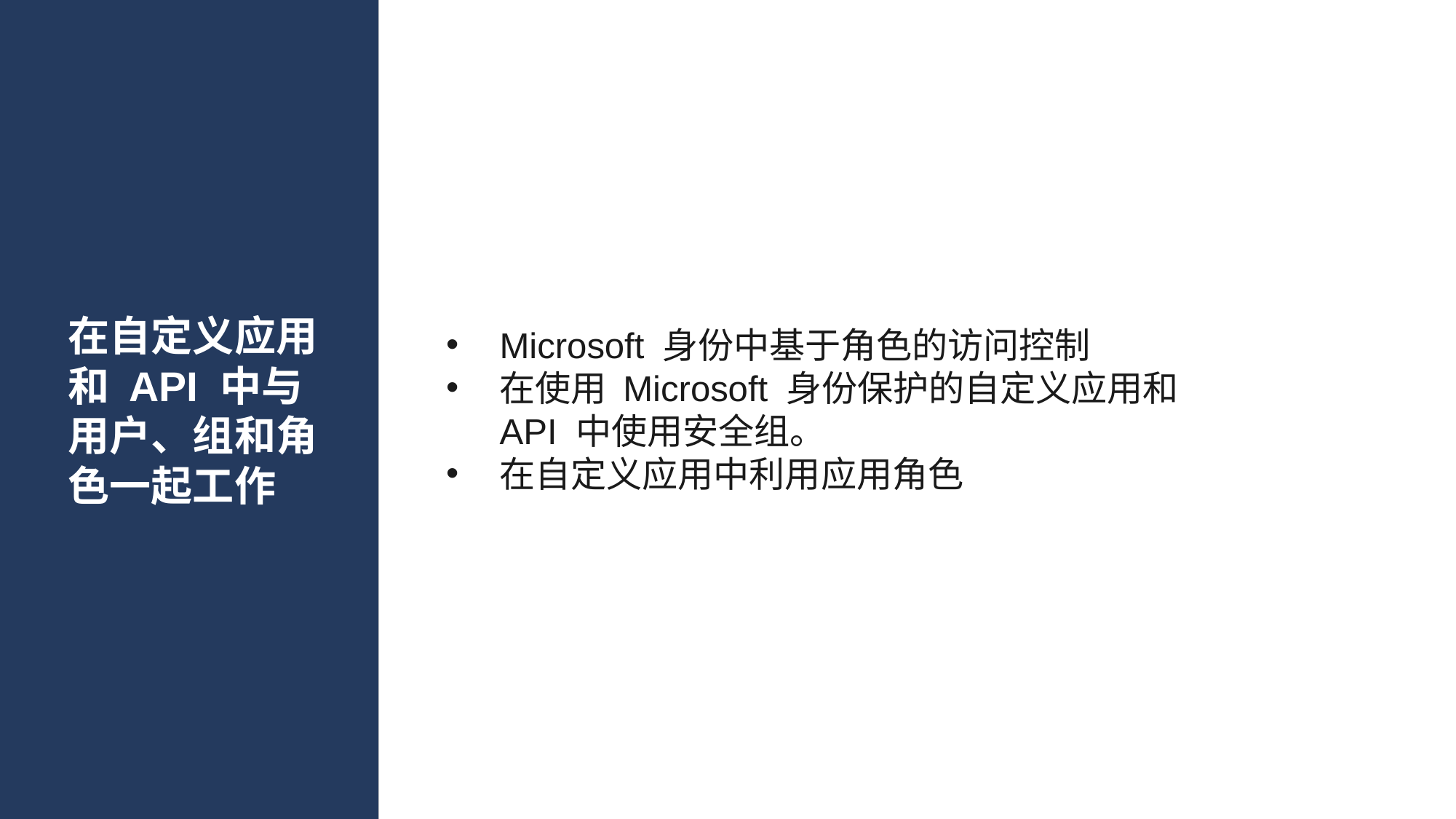

# 在自定义应用和 API 中与用户、组和角色一起工作
Microsoft 身份中基于角色的访问控制
在使用 Microsoft 身份保护的自定义应用和 API 中使用安全组。
在自定义应用中利用应用角色